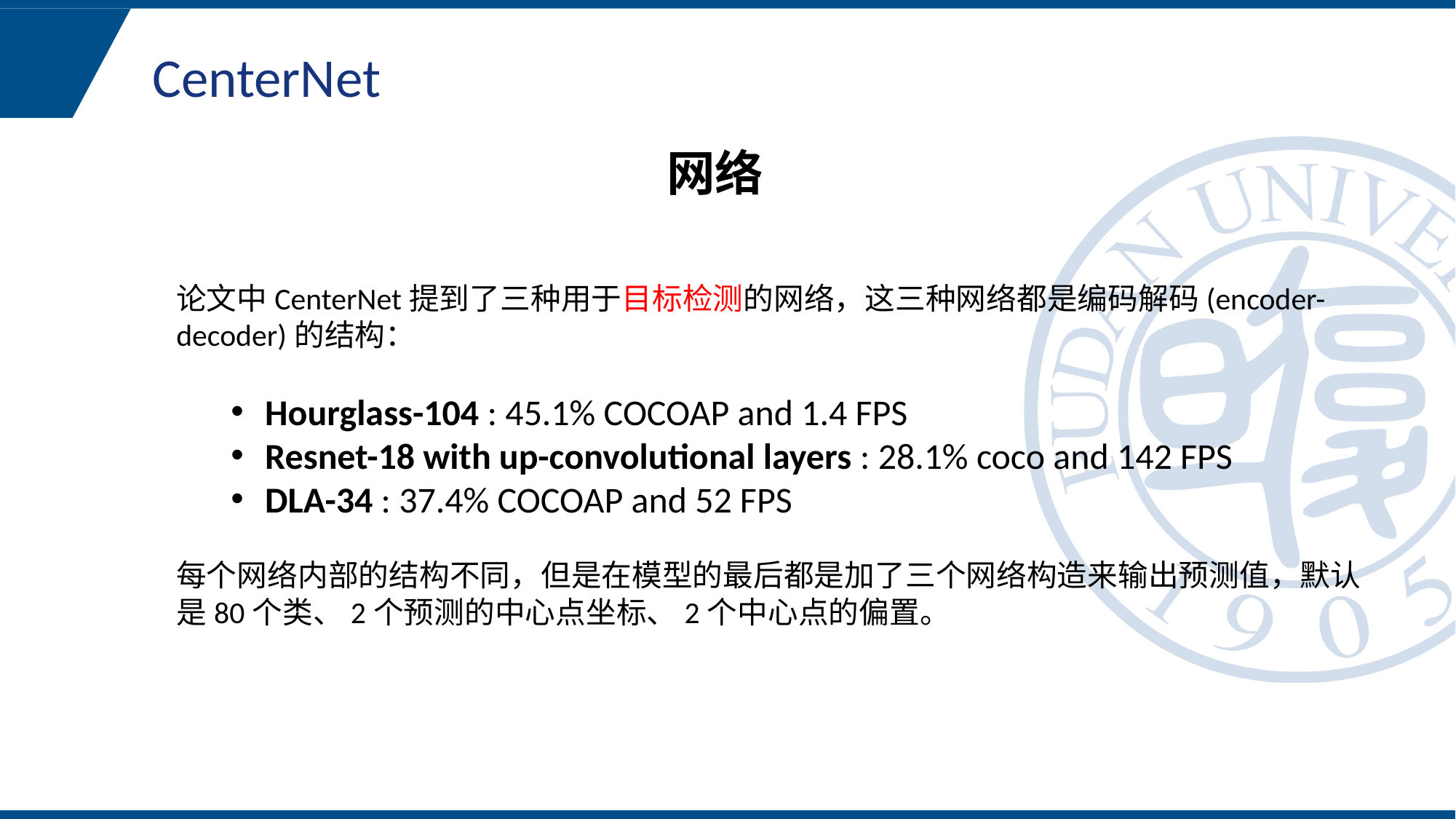

CenterNet
网络
论文中CenterNet提到了三种用于目标检测的网络，这三种网络都是编码解码(encoder-decoder)的结构：

Hourglass-104 : 45.1% COCOAP and 1.4 FPS
Resnet-18 with up-convolutional layers : 28.1% coco and 142 FPS
DLA-34 : 37.4% COCOAP and 52 FPS

每个网络内部的结构不同，但是在模型的最后都是加了三个网络构造来输出预测值，默认是80个类、2个预测的中心点坐标、2个中心点的偏置。